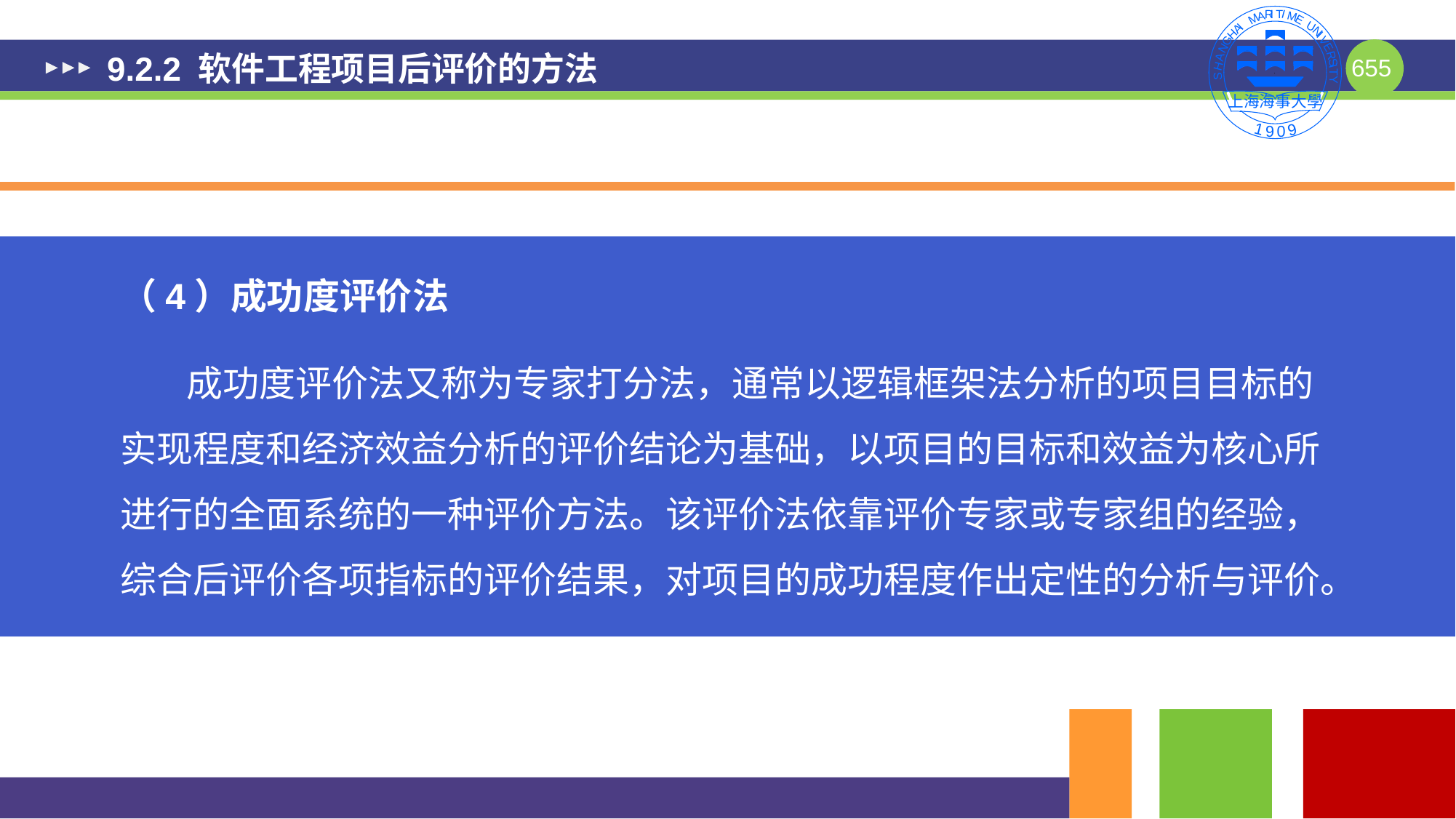

# 9.2.2 软件工程项目后评价的方法

（4）成功度评价法

       成功度评价法又称为专家打分法，通常以逻辑框架法分析的项目目标的实现程度和经济效益分析的评价结论为基础，以项目的目标和效益为核心所进行的全面系统的一种评价方法。该评价法依靠评价专家或专家组的经验，综合后评价各项指标的评价结果，对项目的成功程度作出定性的分析与评价。

655